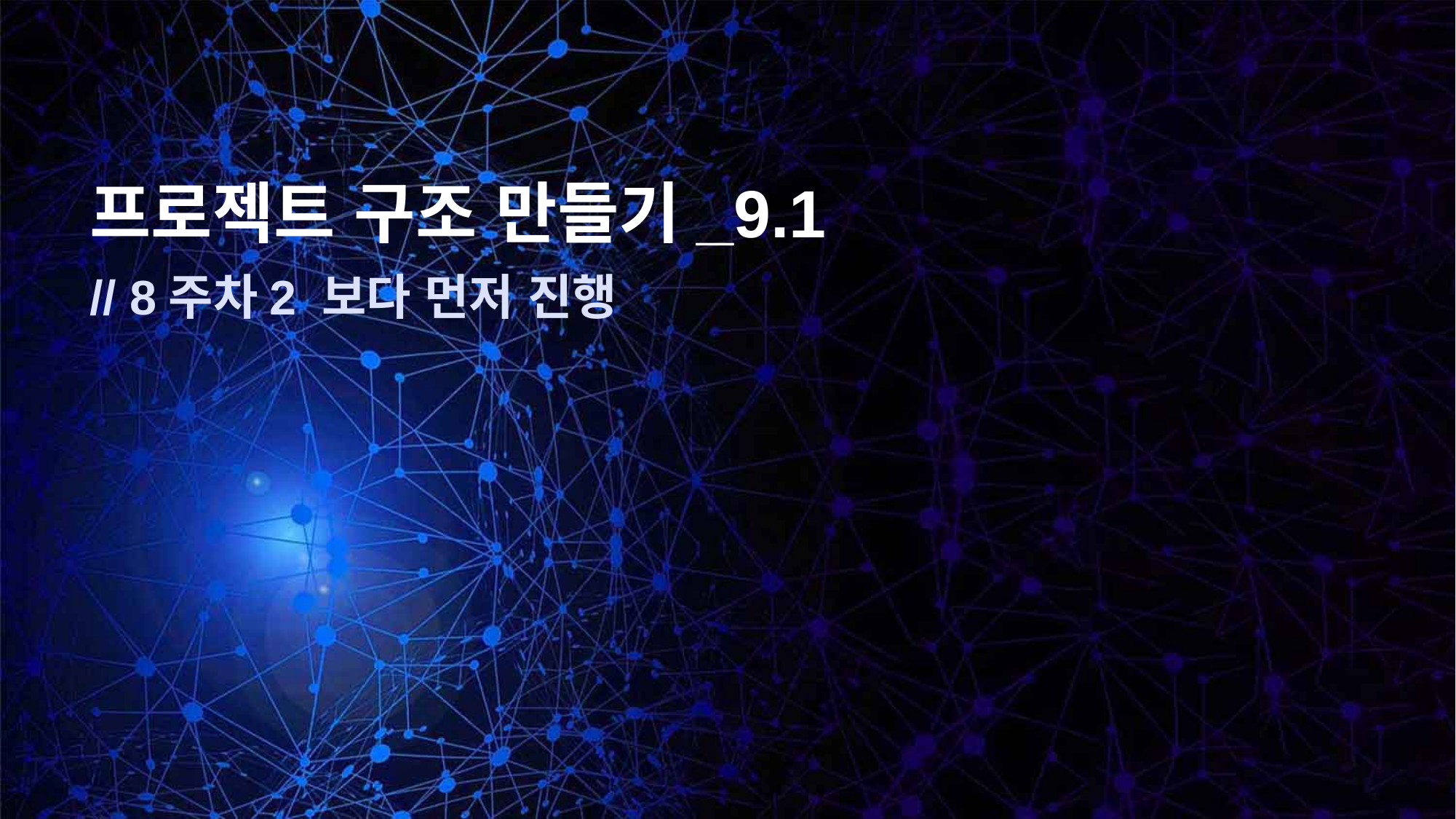

프로젝트 구조 만들기_9.1
// 8주차2 보다 먼저 진행